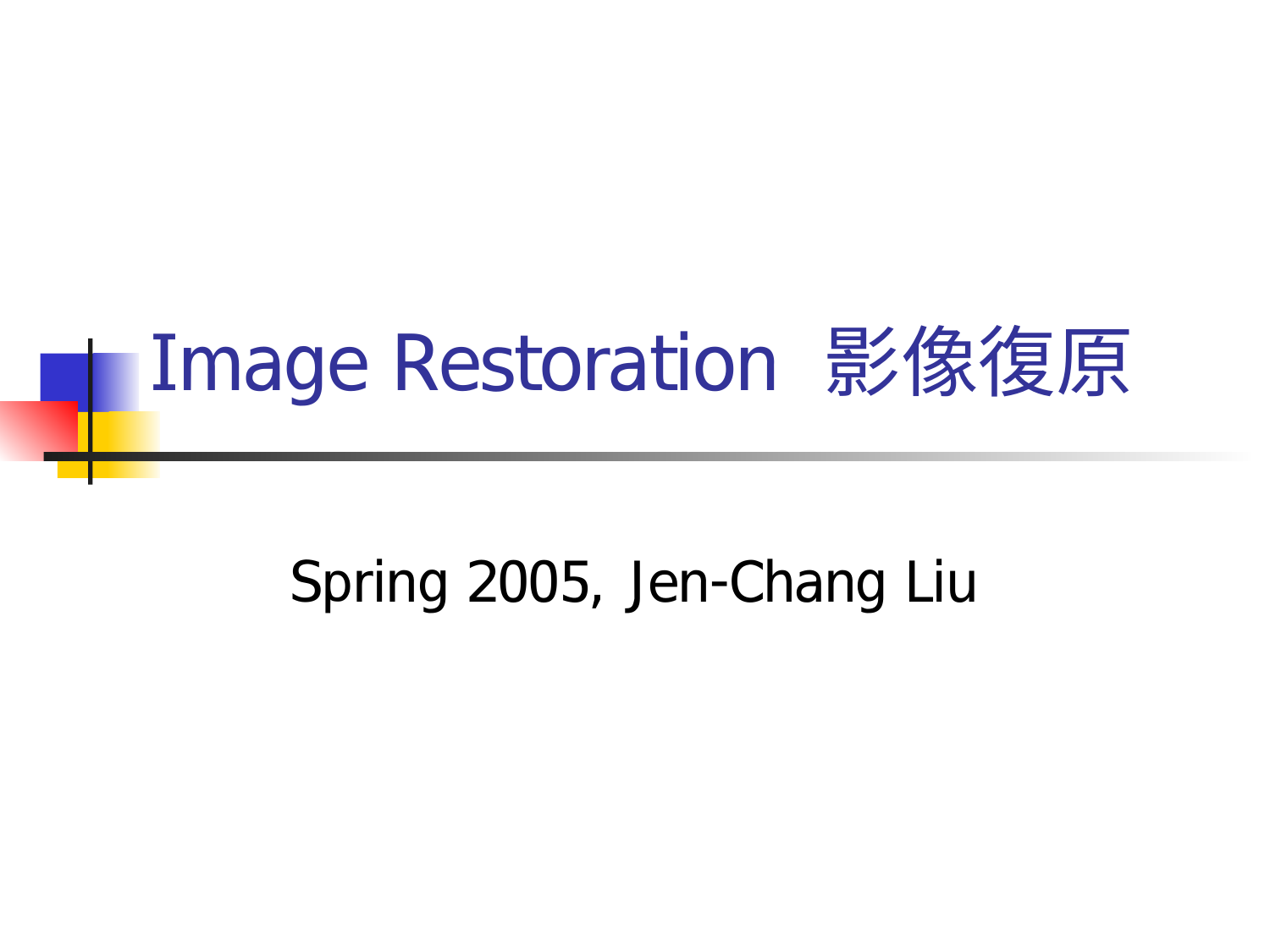

# Image Restoration 影像復原
Spring 2005, Jen-Chang Liu